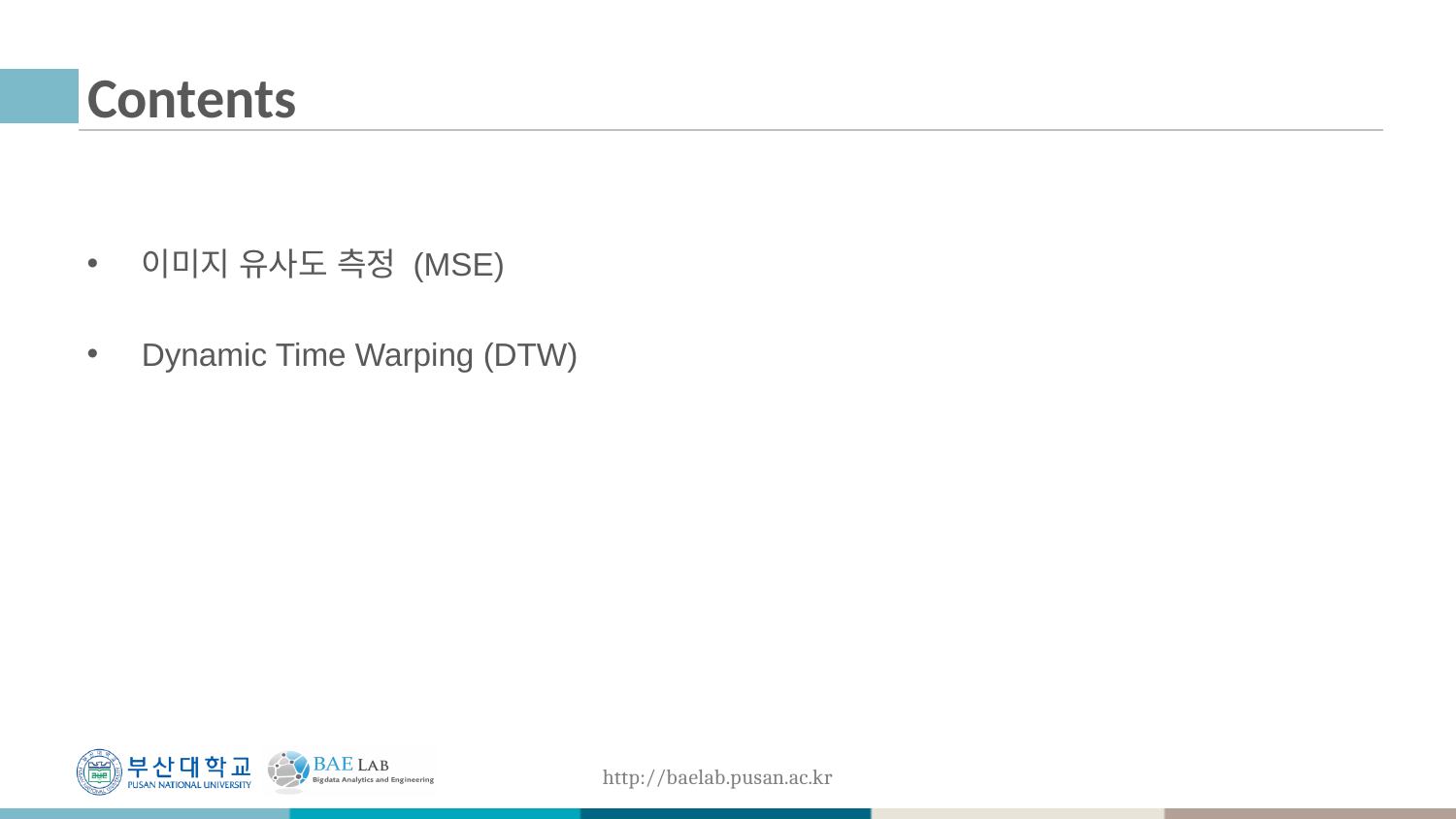

# Contents

이미지 유사도 측정 (MSE)

Dynamic Time Warping (DTW)